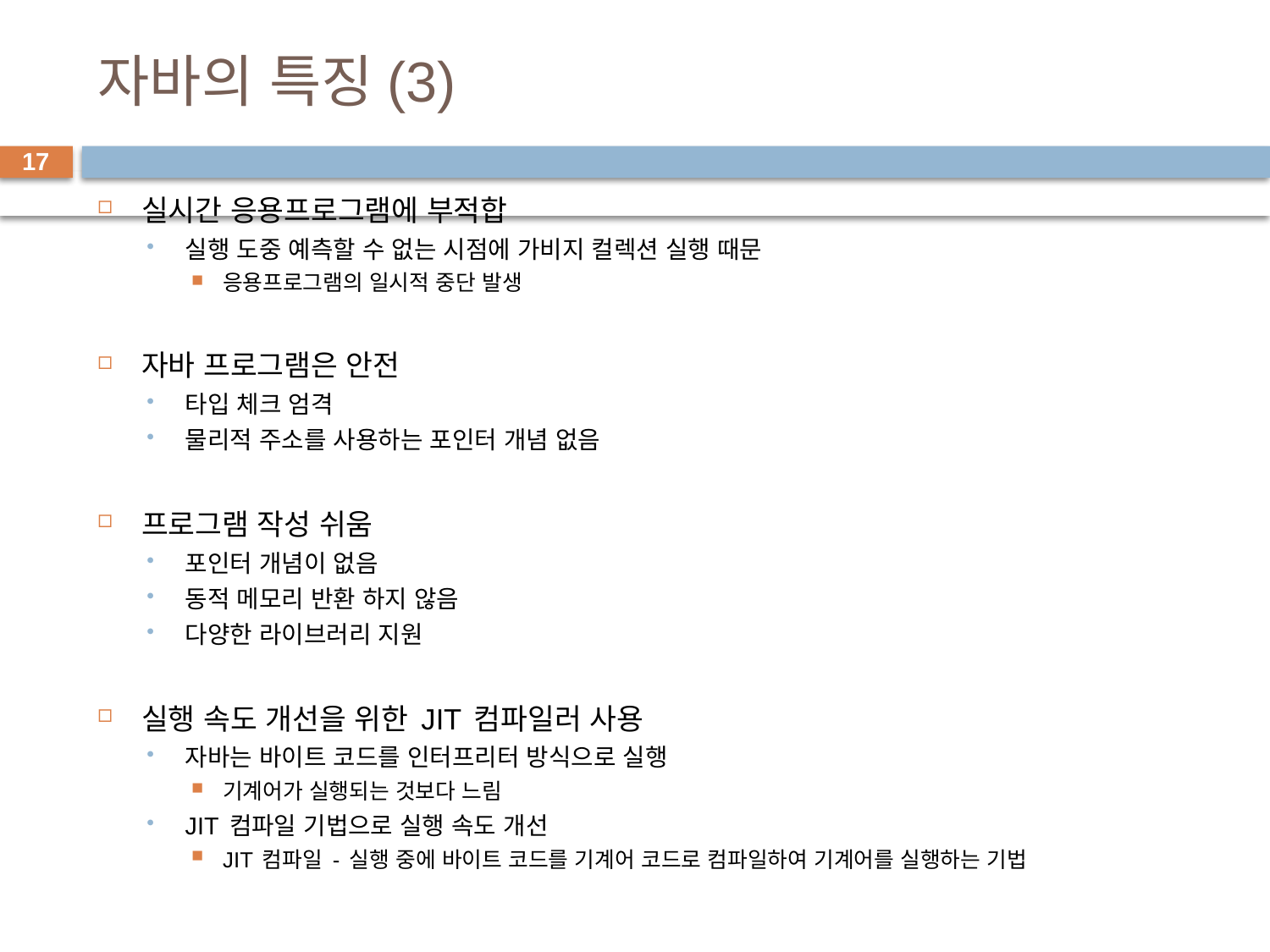

# 자바의 특징(3)
17
실시간 응용프로그램에 부적합
실행 도중 예측할 수 없는 시점에 가비지 컬렉션 실행 때문
응용프로그램의 일시적 중단 발생

자바 프로그램은 안전
타입 체크 엄격
물리적 주소를 사용하는 포인터 개념 없음

프로그램 작성 쉬움
포인터 개념이 없음
동적 메모리 반환 하지 않음
다양한 라이브러리 지원

실행 속도 개선을 위한 JIT 컴파일러 사용
자바는 바이트 코드를 인터프리터 방식으로 실행
기계어가 실행되는 것보다 느림
JIT 컴파일 기법으로 실행 속도 개선
JIT 컴파일 - 실행 중에 바이트 코드를 기계어 코드로 컴파일하여 기계어를 실행하는 기법